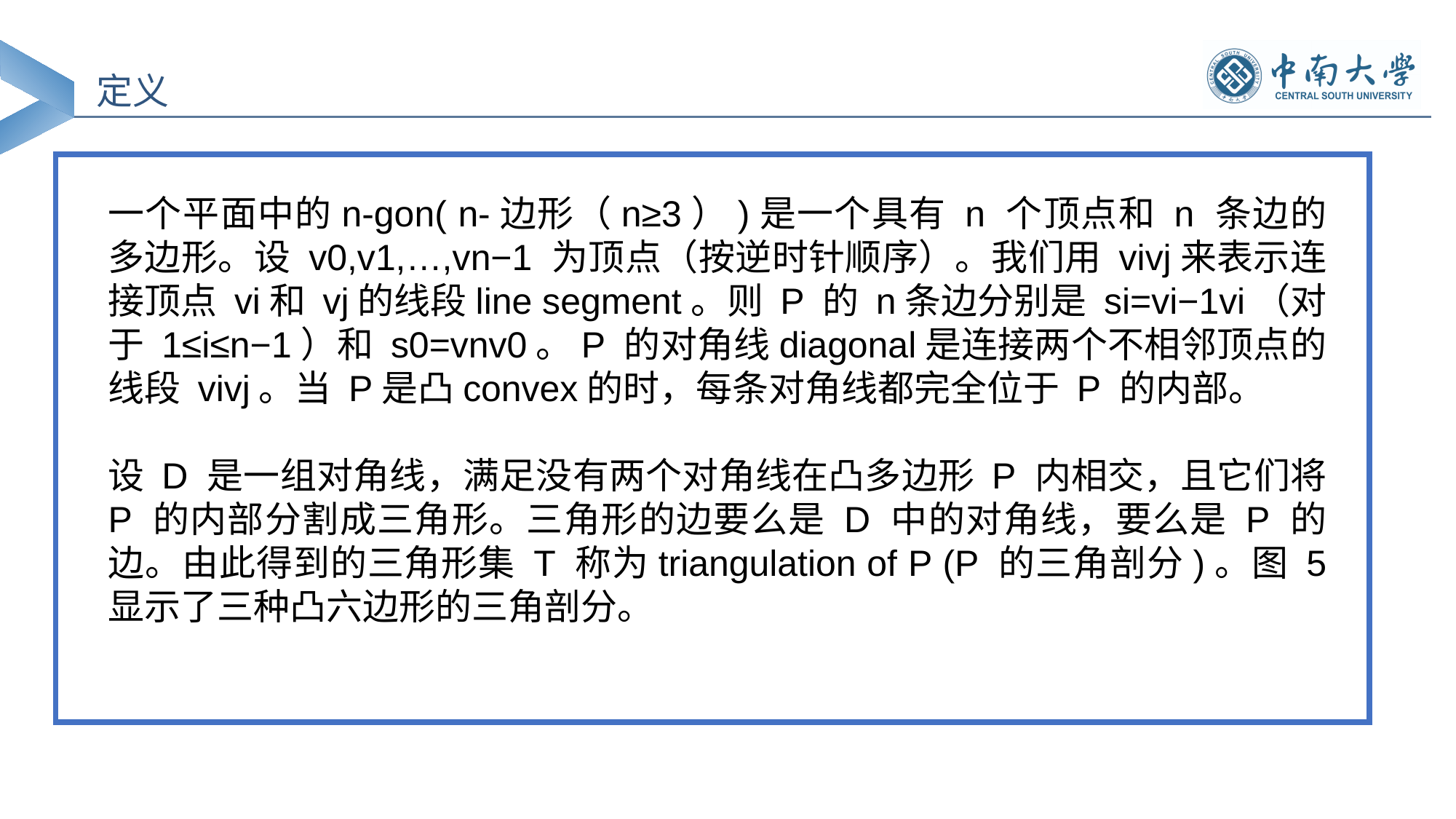

定义

一个平面中的n-gon( n-边形（n≥3）)是一个具有 n 个顶点和 n 条边的多边形。设 v0,v1,…,vn−1 为顶点（按逆时针顺序）。我们用 vivj来表示连接顶点 vi和 vj的线段line segment。则 P 的 n条边分别是 si=vi−1vi（对于 1≤i≤n−1）和 s0=vnv0。P 的对角线diagonal是连接两个不相邻顶点的线段 vivj。当 P是凸convex的时，每条对角线都完全位于 P 的内部。

设 D 是一组对角线，满足没有两个对角线在凸多边形 P 内相交，且它们将 P 的内部分割成三角形。三角形的边要么是 D 中的对角线，要么是 P 的边。由此得到的三角形集 T 称为triangulation of P (P 的三角剖分)。图 5 显示了三种凸六边形的三角剖分。